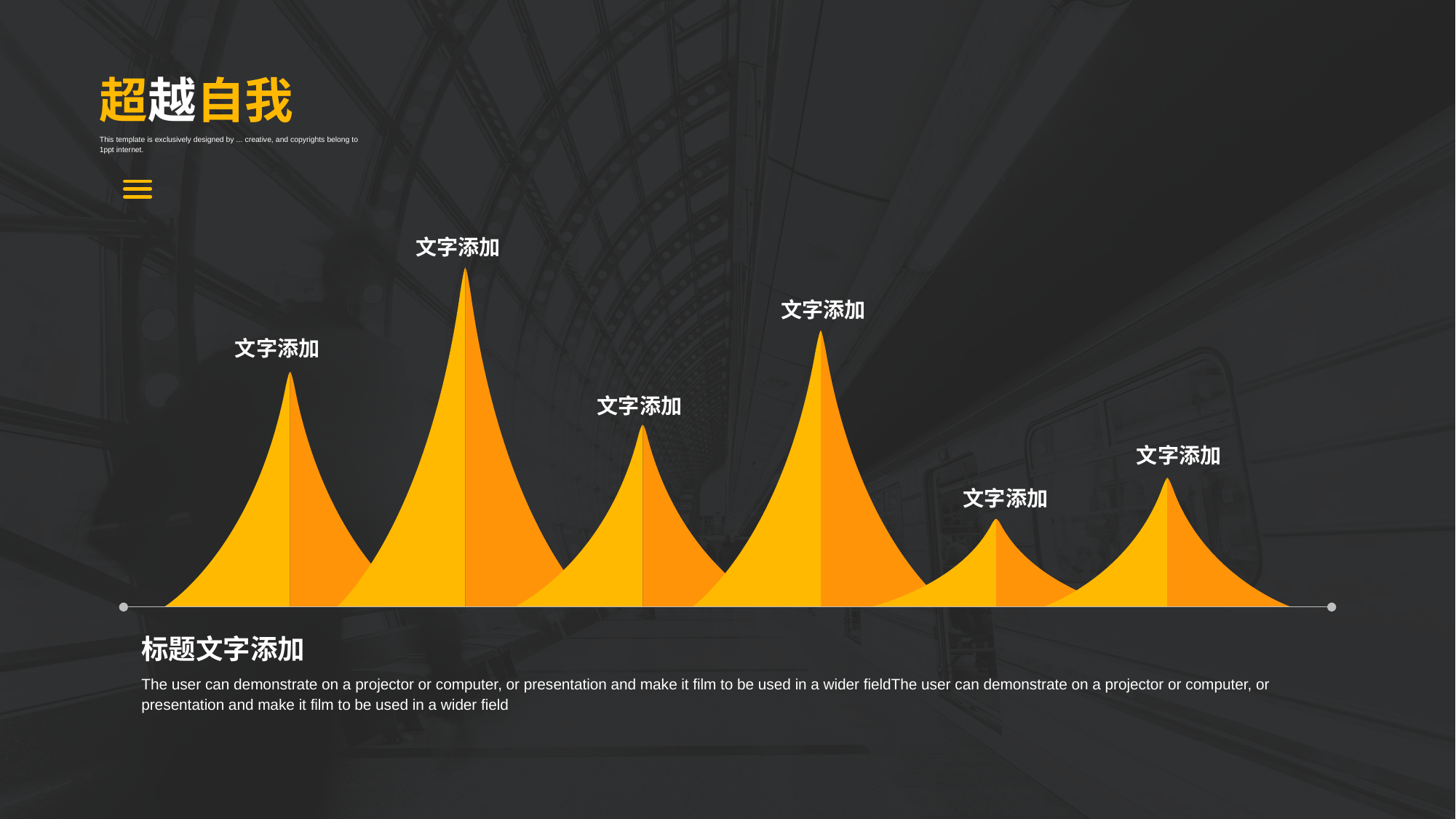

超越自我
This template is exclusively designed by ... creative, and copyrights belong to 1ppt internet.
文字添加

文字添加
文字添加
文字添加
文字添加
文字添加
标题文字添加
The user can demonstrate on a projector or computer, or presentation and make it film to be used in a wider fieldThe user can demonstrate on a projector or computer, or presentation and make it film to be used in a wider field